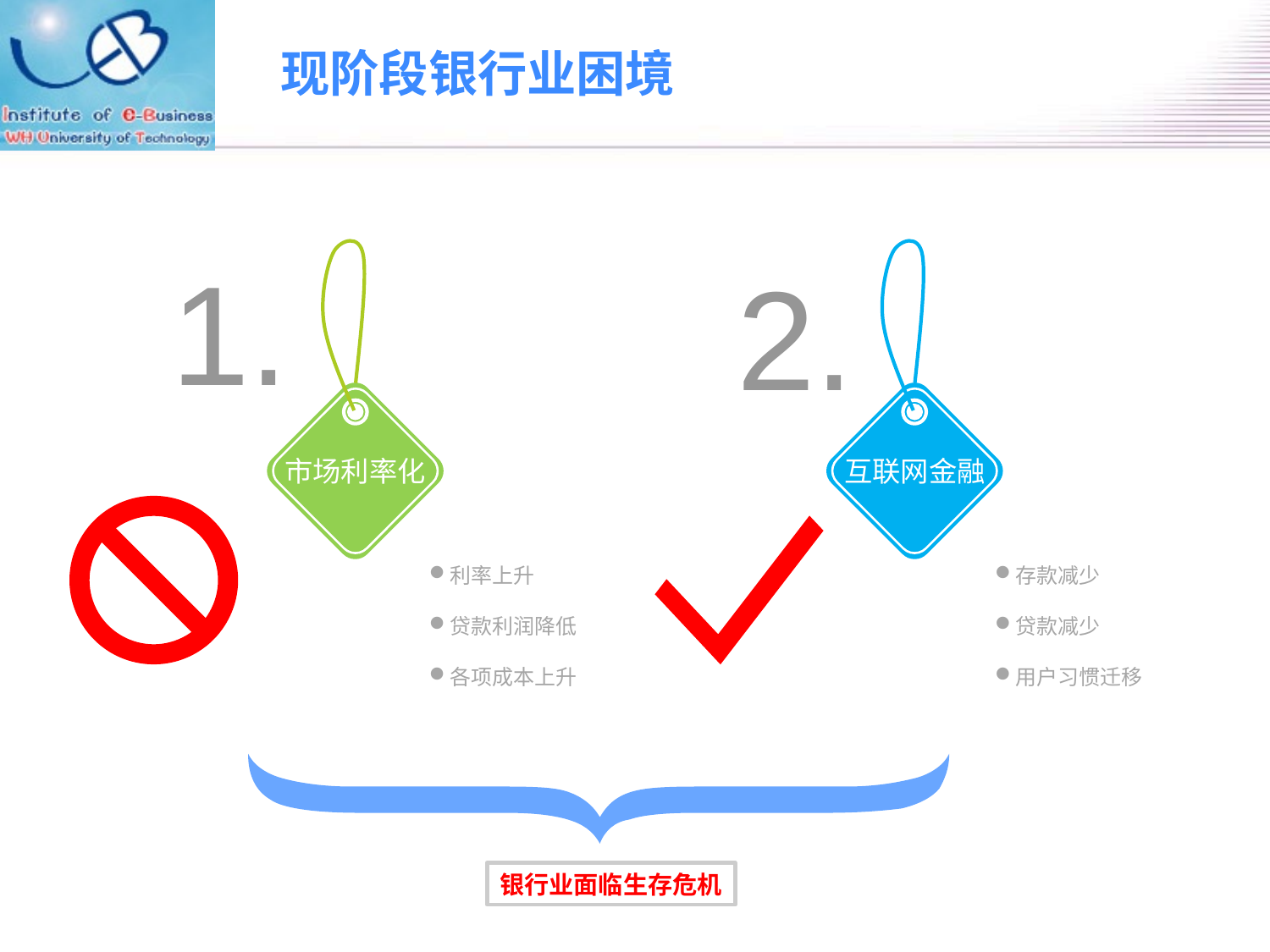

现阶段银行业困境
1.

2.
市场利率化
互联网金融

利率上升
贷款利润降低
各项成本上升
存款减少
贷款减少
用户习惯迁移
银行业面临生存危机